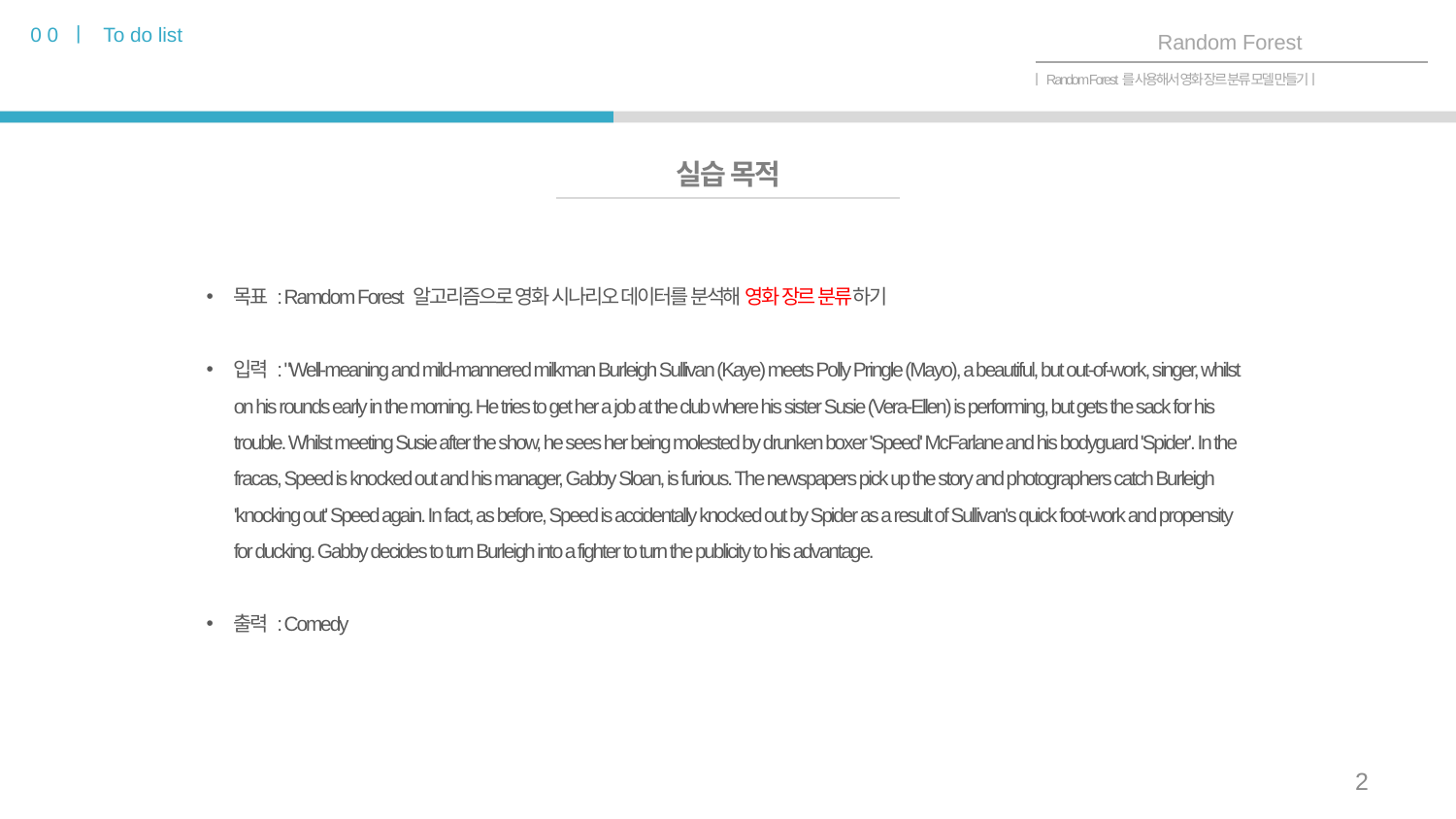

0 0 ㅣ  To do list
Random Forest
ㅣRandom Forest를 사용해서 영화 장르 분류 모델 만들기ㅣ

실습 목적
목표 : Ramdom Forest 알고리즘으로 영화 시나리오 데이터를 분석해 영화 장르 분류하기

입력 : "Well-meaning and mild-mannered milkman Burleigh Sullivan (Kaye) meets Polly Pringle (Mayo), a beautiful, but out-of-work, singer, whilst on his rounds early in the morning. He tries to get her a job at the club where his sister Susie (Vera-Ellen) is performing, but gets the sack for his trouble. Whilst meeting Susie after the show, he sees her being molested by drunken boxer 'Speed' McFarlane and his bodyguard 'Spider'. In the fracas, Speed is knocked out and his manager, Gabby Sloan, is furious. The newspapers pick up the story and photographers catch Burleigh 'knocking out' Speed again. In fact, as before, Speed is accidentally knocked out by Spider as a result of Sullivan's quick foot-work and propensity for ducking. Gabby decides to turn Burleigh into a fighter to turn the publicity to his advantage.

출력 : Comedy
2